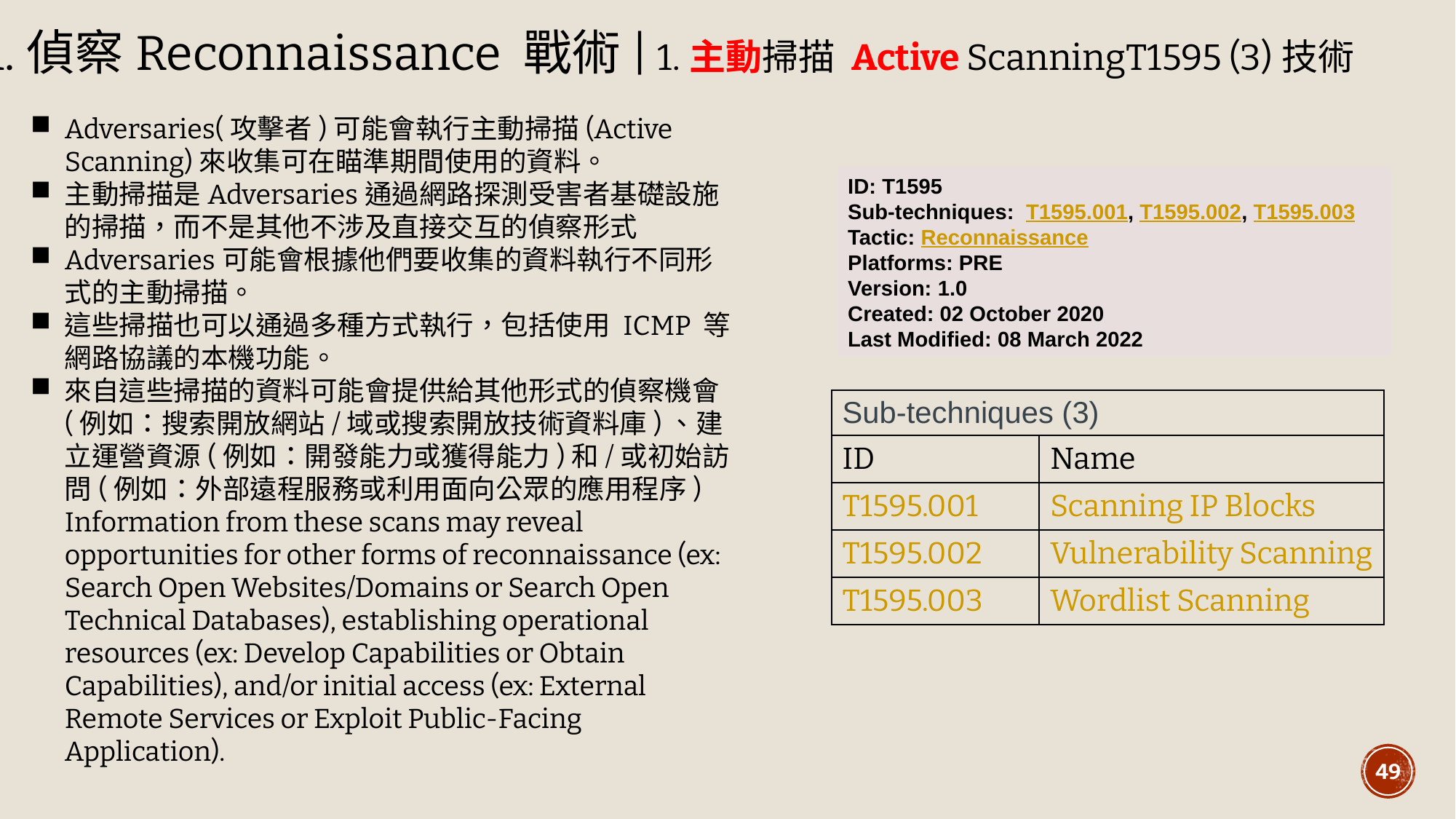

1.偵察Reconnaissance 戰術| 1.主動掃描 Active ScanningT1595 (3)技術
Adversaries(攻擊者)可能會執行主動掃描(Active Scanning)來收集可在瞄準期間使用的資料。
主動掃描是Adversaries通過網路探測受害者基礎設施的掃描，而不是其他不涉及直接交互的偵察形式
Adversaries可能會根據他們要收集的資料執行不同形式的主動掃描。
這些掃描也可以通過多種方式執行，包括使用 ICMP 等網路協議的本機功能。
來自這些掃描的資料可能會提供給其他形式的偵察機會(例如：搜索開放網站/域或搜索開放技術資料庫)、建立運營資源(例如：開發能力或獲得能力)和/或初始訪問(例如：外部遠程服務或利用面向公眾的應用程序) Information from these scans may reveal opportunities for other forms of reconnaissance (ex: Search Open Websites/Domains or Search Open Technical Databases), establishing operational resources (ex: Develop Capabilities or Obtain Capabilities), and/or initial access (ex: External Remote Services or Exploit Public-Facing Application).
ID: T1595
Sub-techniques:  T1595.001, T1595.002, T1595.003
Tactic: Reconnaissance
Platforms: PRE
Version: 1.0
Created: 02 October 2020
Last Modified: 08 March 2022
| Sub-techniques (3) |  |
| --- | --- |
| ID | Name |
| T1595.001 | Scanning IP Blocks |
| T1595.002 | Vulnerability Scanning |
| T1595.003 | Wordlist Scanning |
49